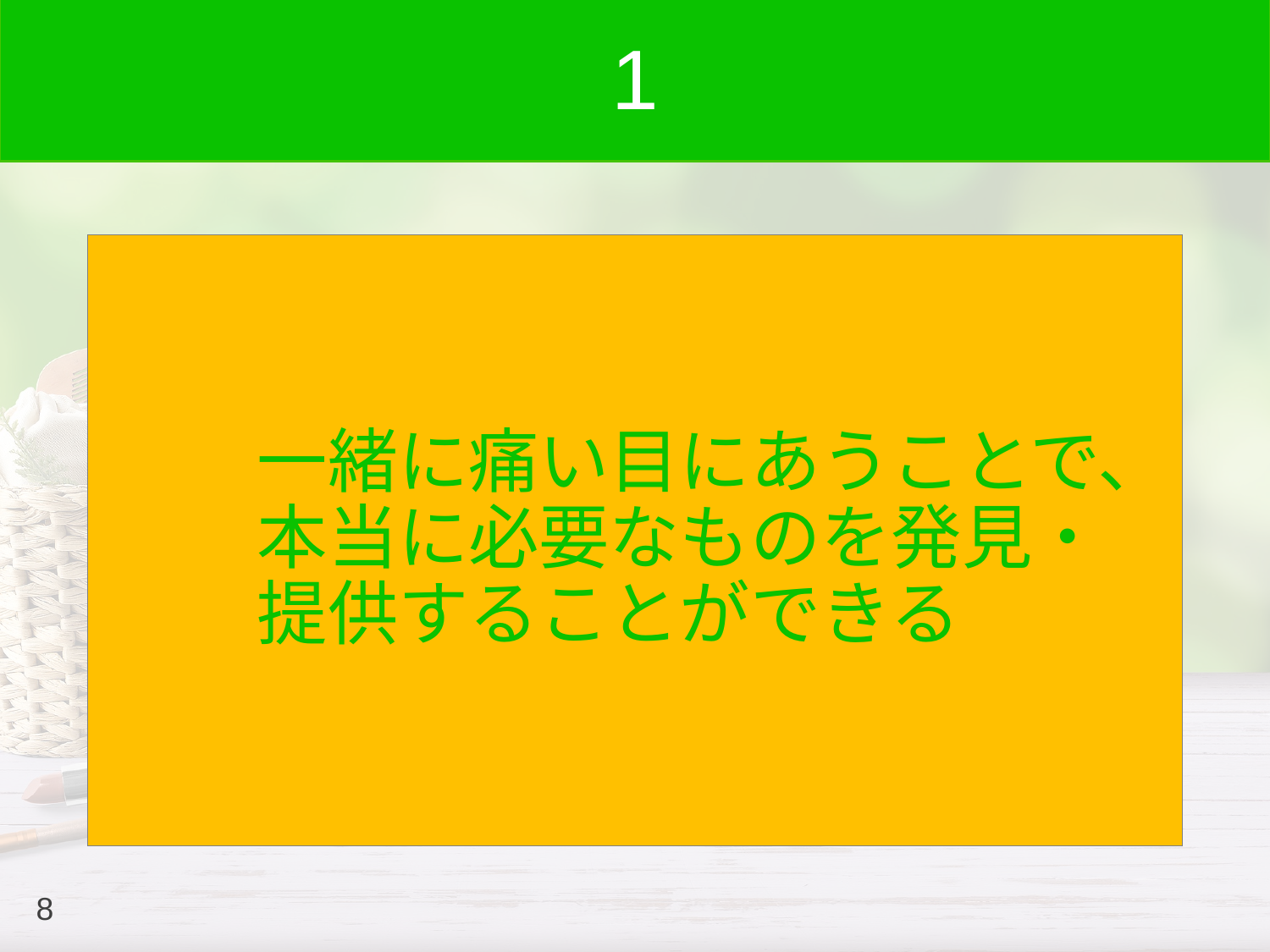

# 1
一緒に痛い目にあうことで、本当に必要なものを発見・提供することができる
8